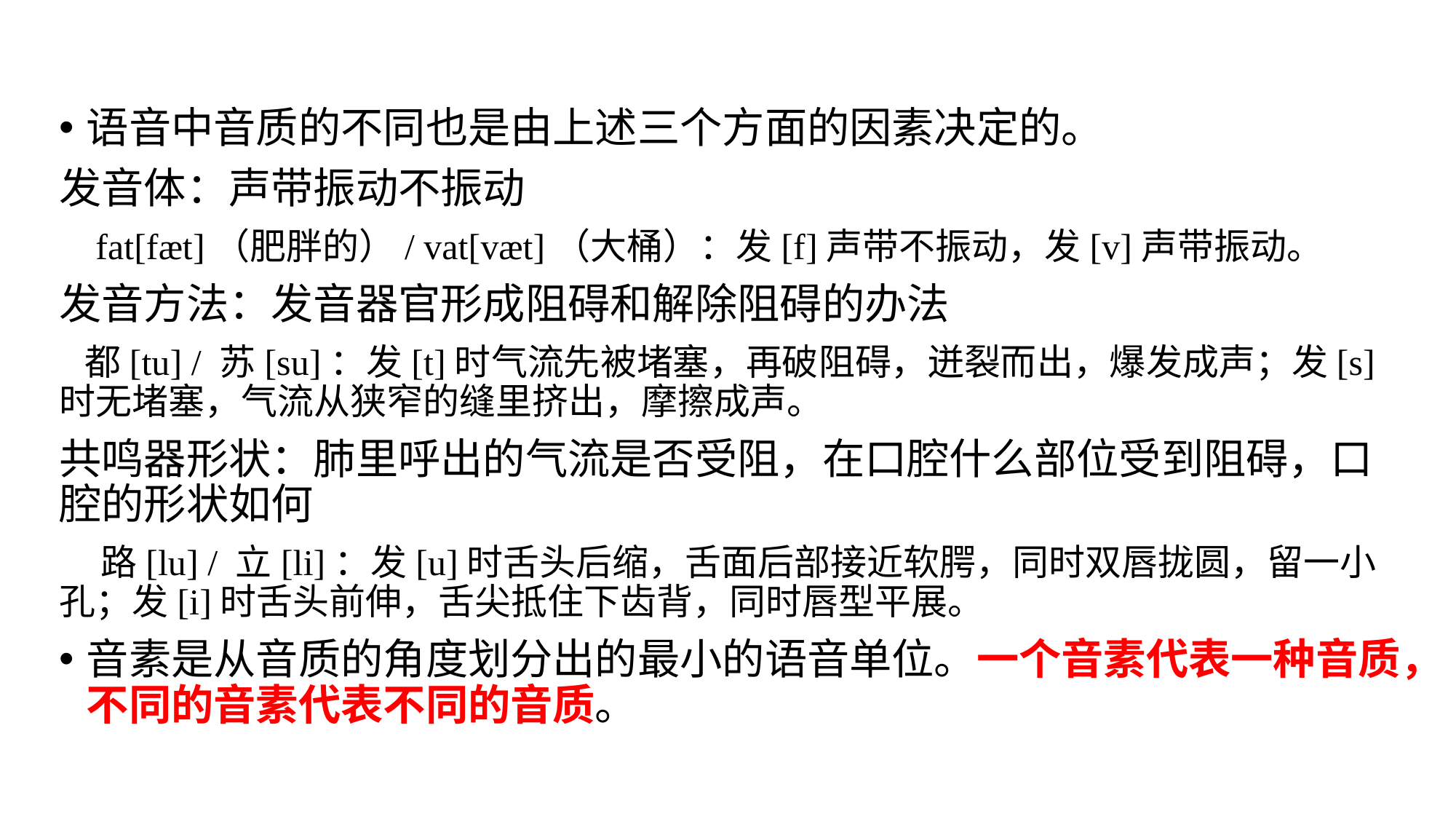

语音中音质的不同也是由上述三个方面的因素决定的。
发音体：声带振动不振动
    fat[fæt]（肥胖的）/ vat[væt]（大桶）：发[f]声带不振动，发[v]声带振动。
发音方法：发音器官形成阻碍和解除阻碍的办法
  都[tu] / 苏[su]：发[t]时气流先被堵塞，再破阻碍，迸裂而出，爆发成声；发[s]时无堵塞，气流从狭窄的缝里挤出，摩擦成声。
共鸣器形状：肺里呼出的气流是否受阻，在口腔什么部位受到阻碍，口腔的形状如何
    路[lu] / 立[li]：发[u]时舌头后缩，舌面后部接近软腭，同时双唇拢圆，留一小孔；发[i]时舌头前伸，舌尖抵住下齿背，同时唇型平展。
音素是从音质的角度划分出的最小的语音单位。一个音素代表一种音质，不同的音素代表不同的音质。